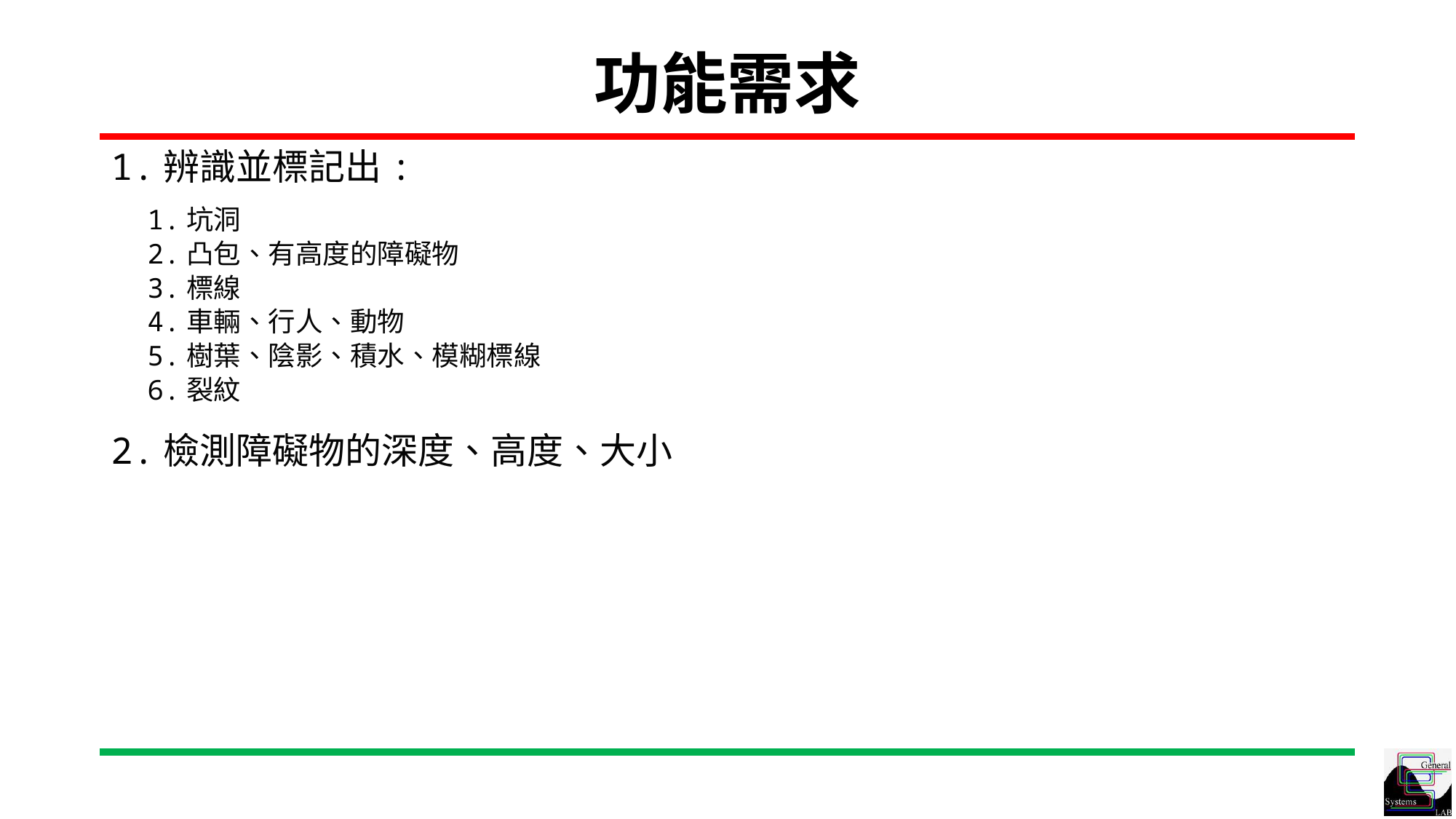

# 功能需求
1.辨識並標記出:
1.坑洞
2.凸包、有高度的障礙物
3.標線
4.車輛、行人、動物
5.樹葉、陰影、積水、模糊標線
6.裂紋

2.檢測障礙物的深度、高度、大小